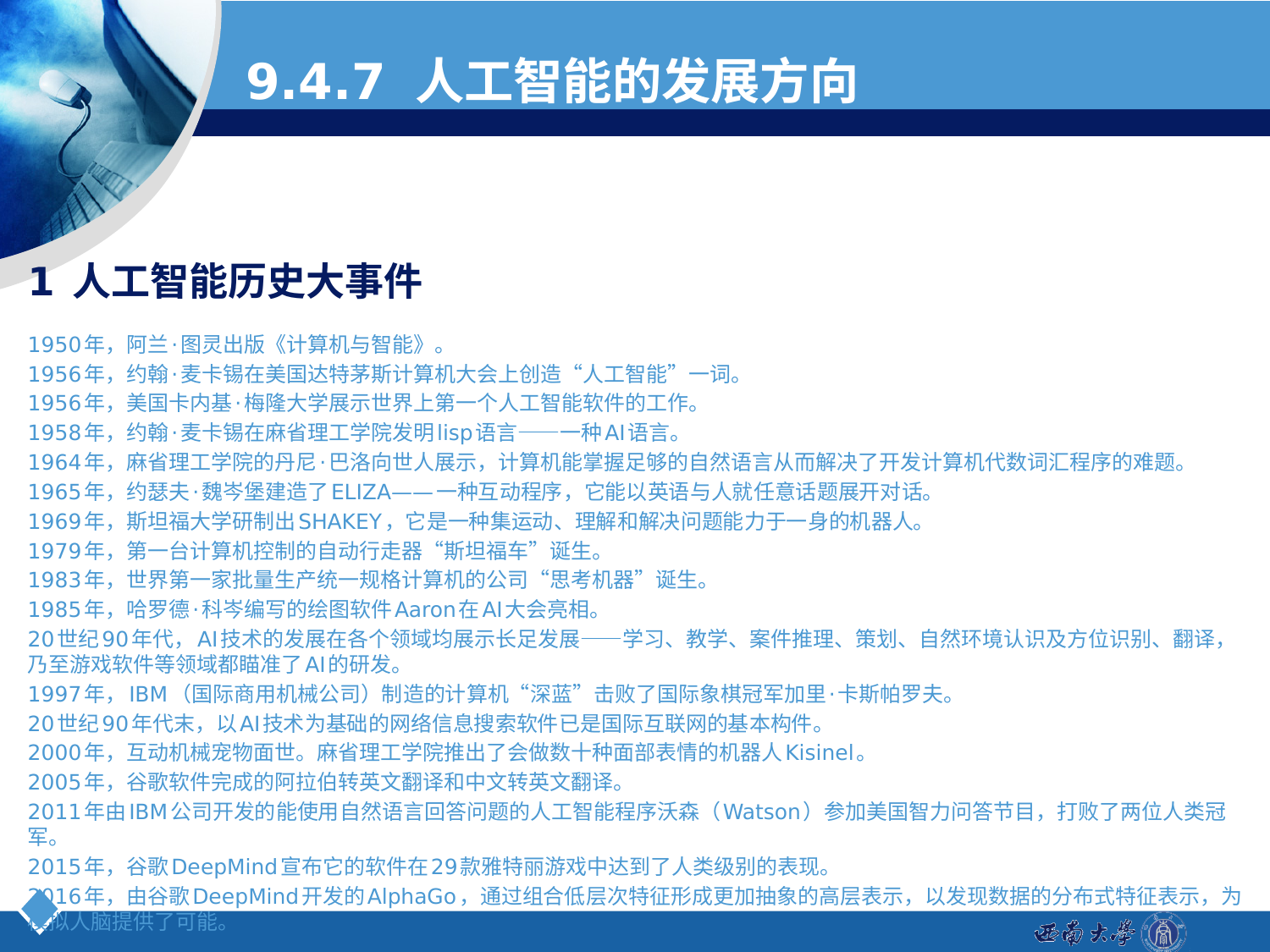

# 9.4.7 人工智能的发展方向

1 人工智能历史大事件

1950年，阿兰·图灵出版《计算机与智能》。
1956年，约翰·麦卡锡在美国达特茅斯计算机大会上创造“人工智能”一词。
1956年，美国卡内基·梅隆大学展示世界上第一个人工智能软件的工作。
1958年，约翰·麦卡锡在麻省理工学院发明lisp语言——一种AI语言。
1964年，麻省理工学院的丹尼·巴洛向世人展示，计算机能掌握足够的自然语言从而解决了开发计算机代数词汇程序的难题。
1965年，约瑟夫·魏岑堡建造了ELIZA——一种互动程序，它能以英语与人就任意话题展开对话。
1969年，斯坦福大学研制出SHAKEY，它是一种集运动、理解和解决问题能力于一身的机器人。
1979年，第一台计算机控制的自动行走器“斯坦福车”诞生。
1983年，世界第一家批量生产统一规格计算机的公司“思考机器”诞生。
1985年，哈罗德·科岑编写的绘图软件Aaron在AI大会亮相。
20世纪90年代，AI技术的发展在各个领域均展示长足发展——学习、教学、案件推理、策划、自然环境认识及方位识别、翻译，乃至游戏软件等领域都瞄准了AI的研发。
1997年，IBM（国际商用机械公司）制造的计算机“深蓝”击败了国际象棋冠军加里·卡斯帕罗夫。
20世纪90年代末，以AI技术为基础的网络信息搜索软件已是国际互联网的基本构件。
2000年，互动机械宠物面世。麻省理工学院推出了会做数十种面部表情的机器人Kisinel。
2005年，谷歌软件完成的阿拉伯转英文翻译和中文转英文翻译。
2011年由IBM公司开发的能使用自然语言回答问题的人工智能程序沃森（Watson）参加美国智力问答节目，打败了两位人类冠军。
2015年，谷歌DeepMind宣布它的软件在29款雅特丽游戏中达到了人类级别的表现。
2016年，由谷歌DeepMind开发的AlphaGo，通过组合低层次特征形成更加抽象的高层表示，以发现数据的分布式特征表示，为模拟人脑提供了可能。